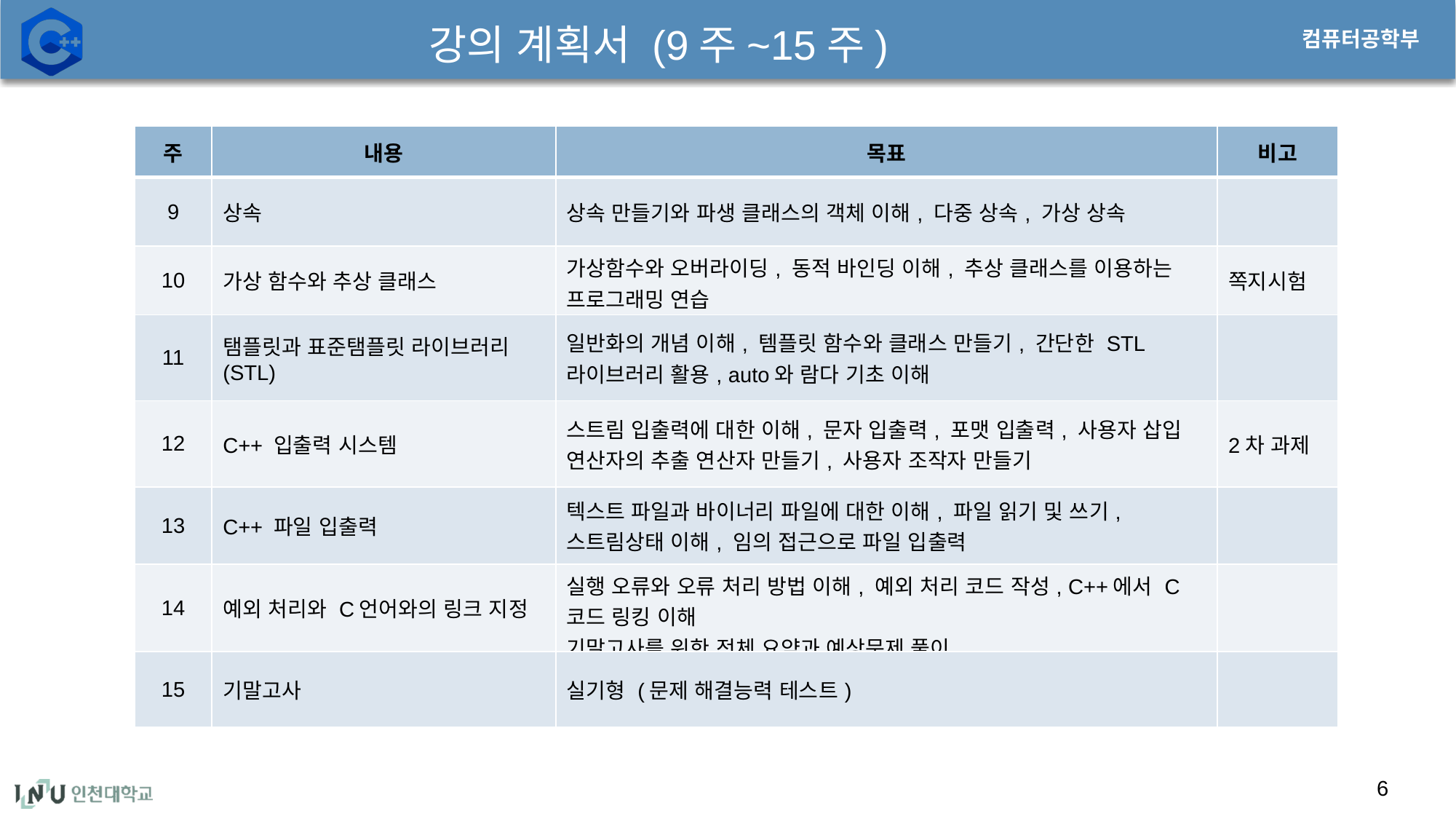

강의 계획서 (9주~15주)
| 주 | 내용 | 목표 | 비고 |
| --- | --- | --- | --- |
| 9 | 상속 | 상속 만들기와 파생 클래스의 객체 이해, 다중 상속, 가상 상속 |  |
| 10 | 가상 함수와 추상 클래스 | 가상함수와 오버라이딩, 동적 바인딩 이해, 추상 클래스를 이용하는 프로그래밍 연습 | 쪽지시험 |
| 11 | 탬플릿과 표준탬플릿 라이브러리 (STL) | 일반화의 개념 이해, 템플릿 함수와 클래스 만들기, 간단한 STL 라이브러리 활용, auto와 람다 기초 이해 |  |
| 12 | C++ 입출력 시스템 | 스트림 입출력에 대한 이해, 문자 입출력, 포맷 입출력, 사용자 삽입 연산자의 추출 연산자 만들기, 사용자 조작자 만들기 | 2차 과제 |
| 13 | C++ 파일 입출력 | 텍스트 파일과 바이너리 파일에 대한 이해, 파일 읽기 및 쓰기, 스트림상태 이해, 임의 접근으로 파일 입출력 |  |
| 14 | 예외 처리와 C언어와의 링크 지정 | 실행 오류와 오류 처리 방법 이해, 예외 처리 코드 작성, C++에서 C코드 링킹 이해 기말고사를 위한 전체 요약과 예상문제 풀이 |  |
| 15 | 기말고사 | 실기형 (문제 해결능력 테스트) |  |